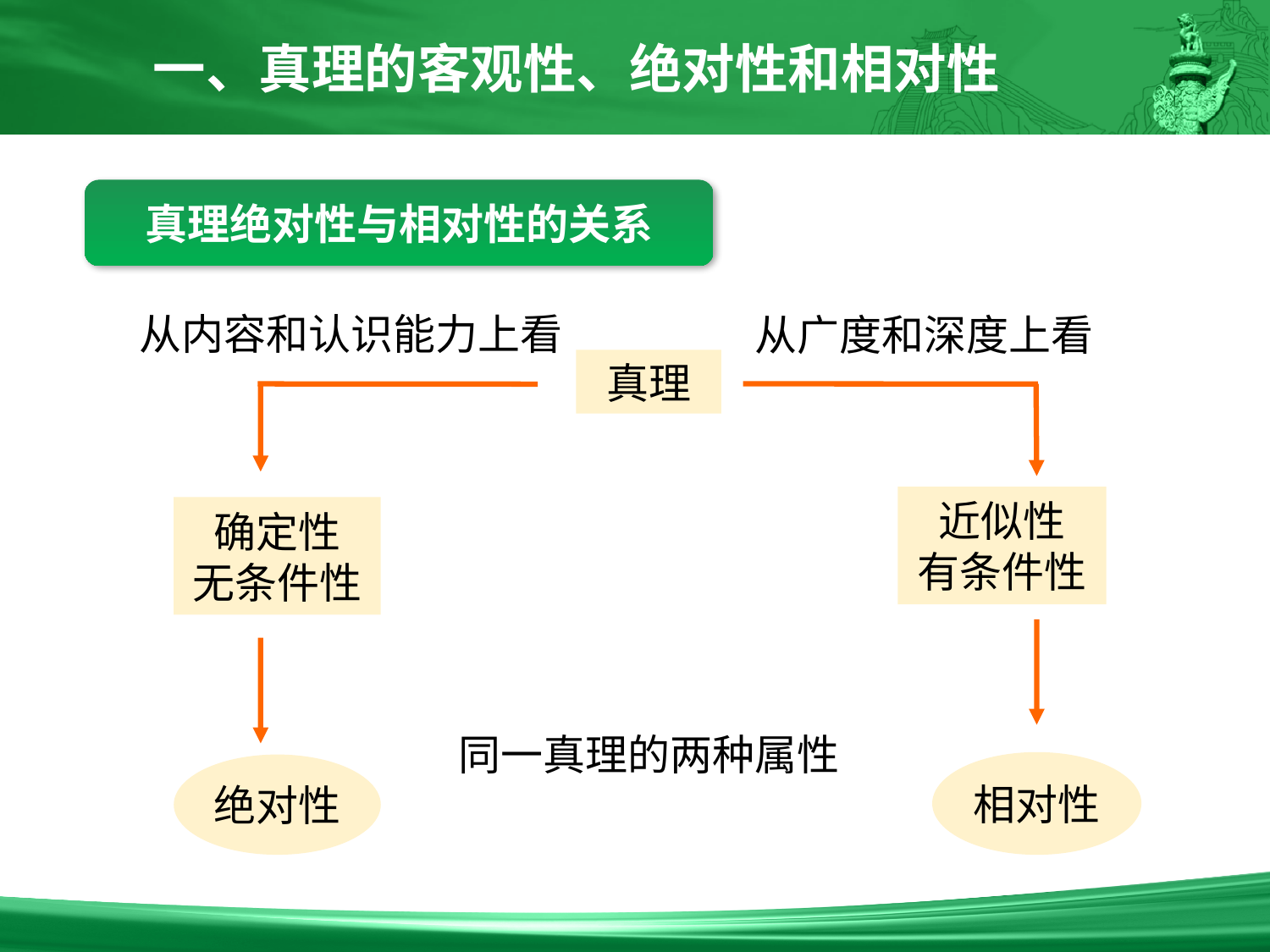

一、真理的客观性、绝对性和相对性
真理绝对性与相对性的关系
从内容和认识能力上看
从广度和深度上看
真理

近似性
有条件性
确定性
无条件性

同一真理的两种属性
相对性
绝对性